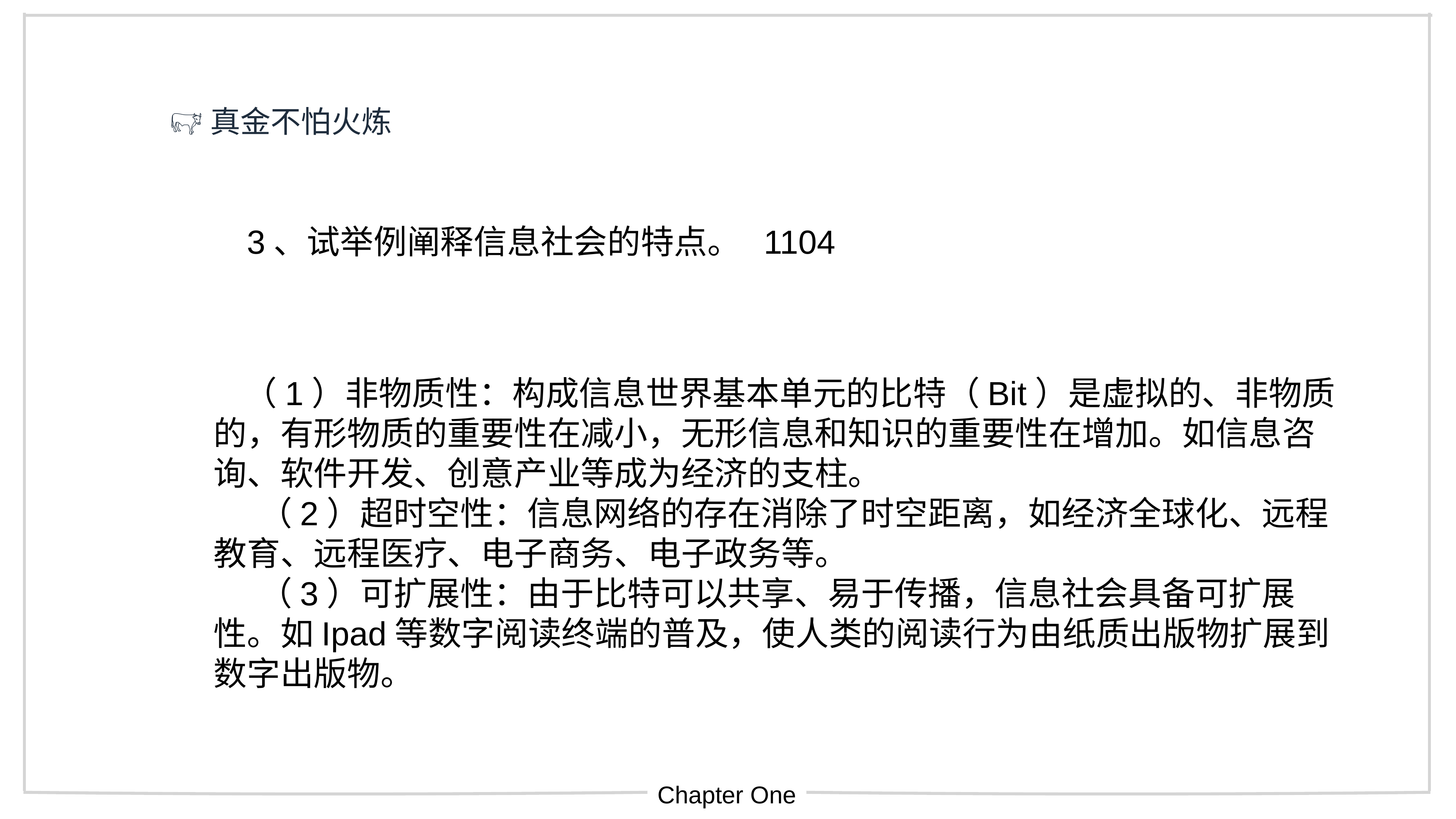

🐂真金不怕火炼
3、试举例阐释信息社会的特点。  1104
   （1）非物质性：构成信息世界基本单元的比特（Bit）是虚拟的、非物质的，有形物质的重要性在减小，无形信息和知识的重要性在增加。如信息咨询、软件开发、创意产业等成为经济的支柱。
     （2）超时空性：信息网络的存在消除了时空距离，如经济全球化、远程教育、远程医疗、电子商务、电子政务等。
     （3）可扩展性：由于比特可以共享、易于传播，信息社会具备可扩展性。如Ipad等数字阅读终端的普及，使人类的阅读行为由纸质出版物扩展到数字出版物。